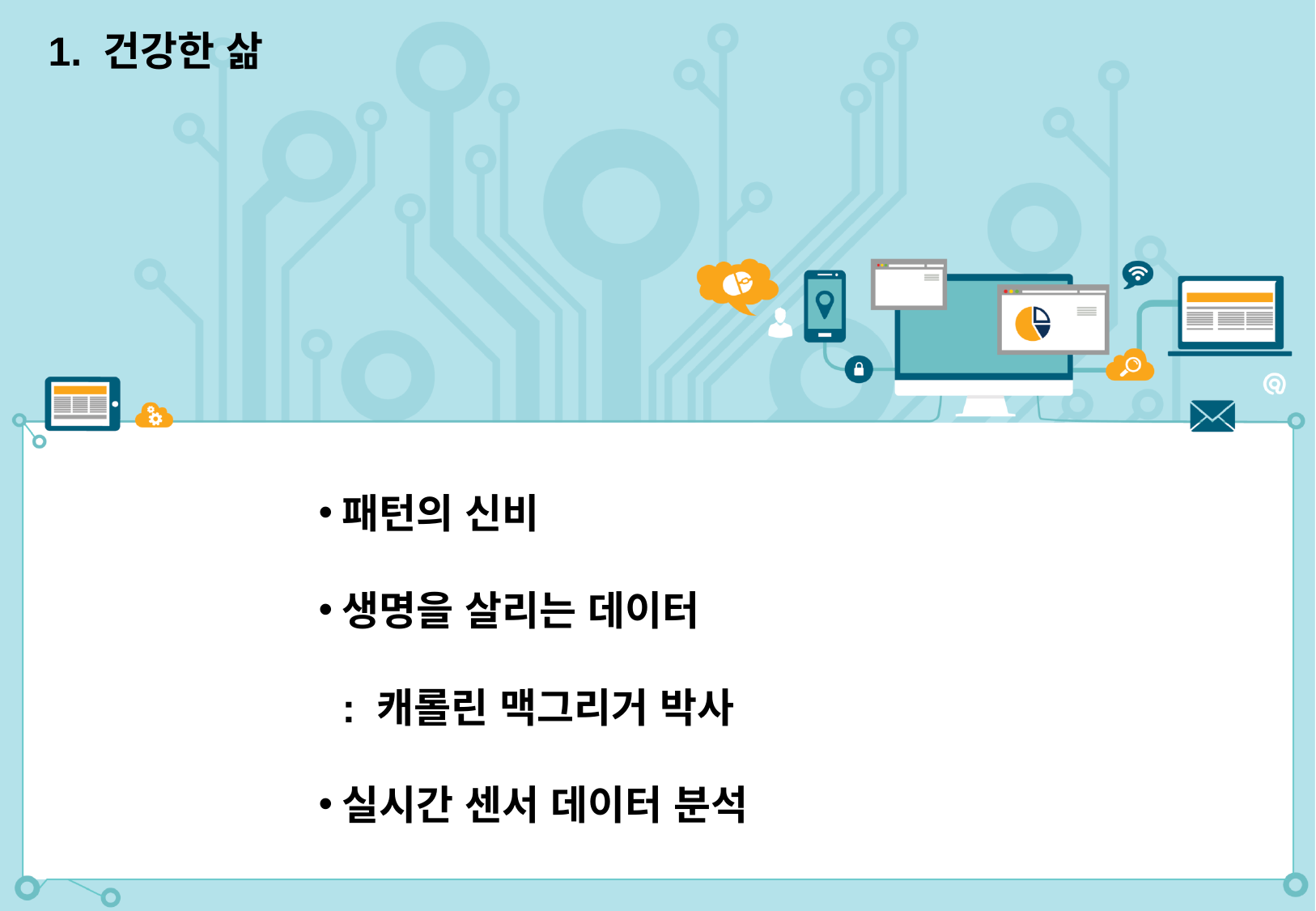

1. 건강한 삶
패턴의 신비
생명을 살리는 데이터
: 캐롤린 맥그리거 박사
실시간 센서 데이터 분석